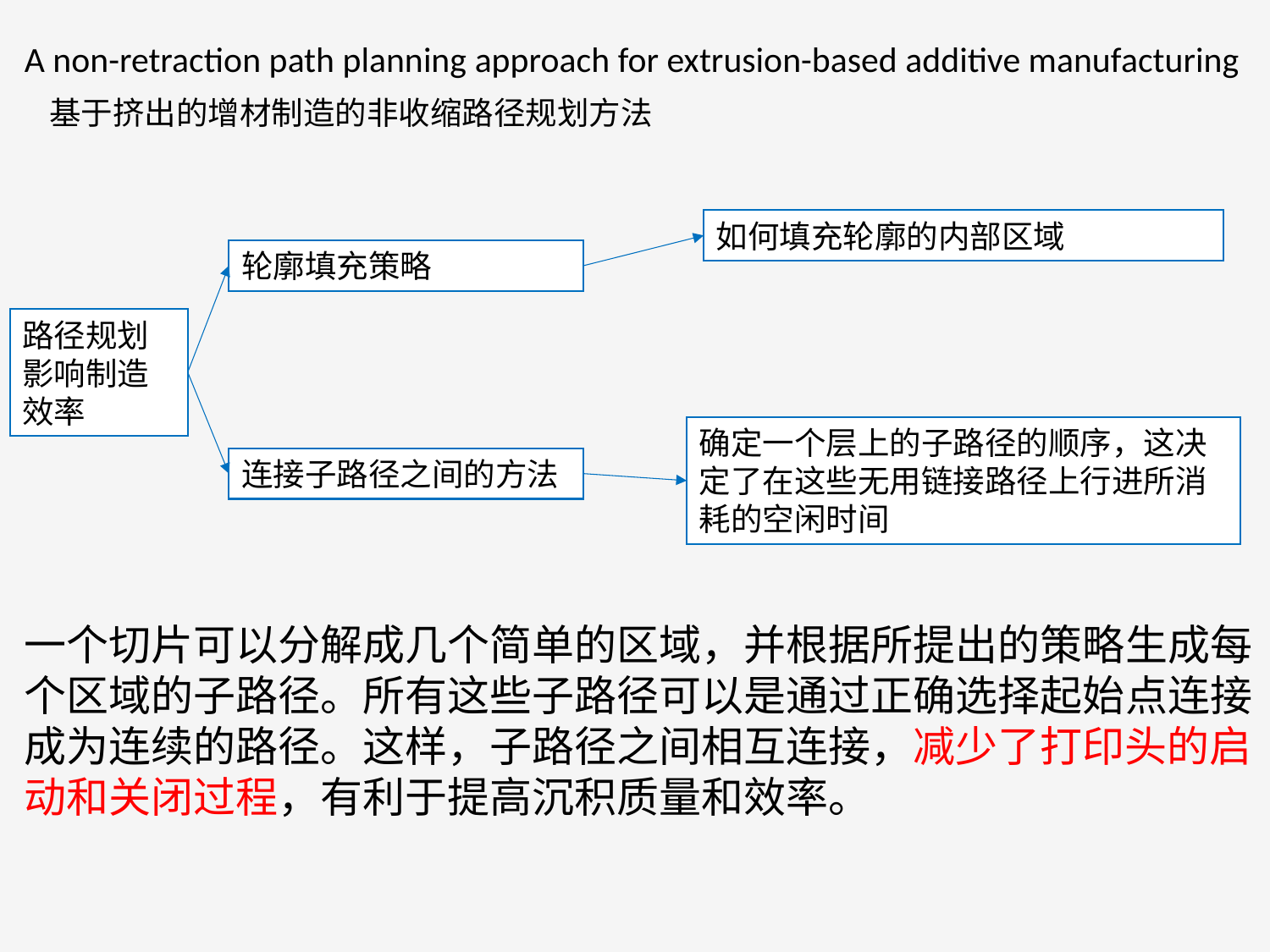

A non-retraction path planning approach for extrusion-based additive manufacturing
基于挤出的增材制造的非收缩路径规划方法
如何填充轮廓的内部区域
轮廓填充策略
路径规划影响制造效率
确定一个层上的子路径的顺序，这决定了在这些无用链接路径上行进所消耗的空闲时间
连接子路径之间的方法
一个切片可以分解成几个简单的区域，并根据所提出的策略生成每个区域的子路径。所有这些子路径可以是通过正确选择起始点连接成为连续的路径。这样，子路径之间相互连接，减少了打印头的启动和关闭过程，有利于提高沉积质量和效率。